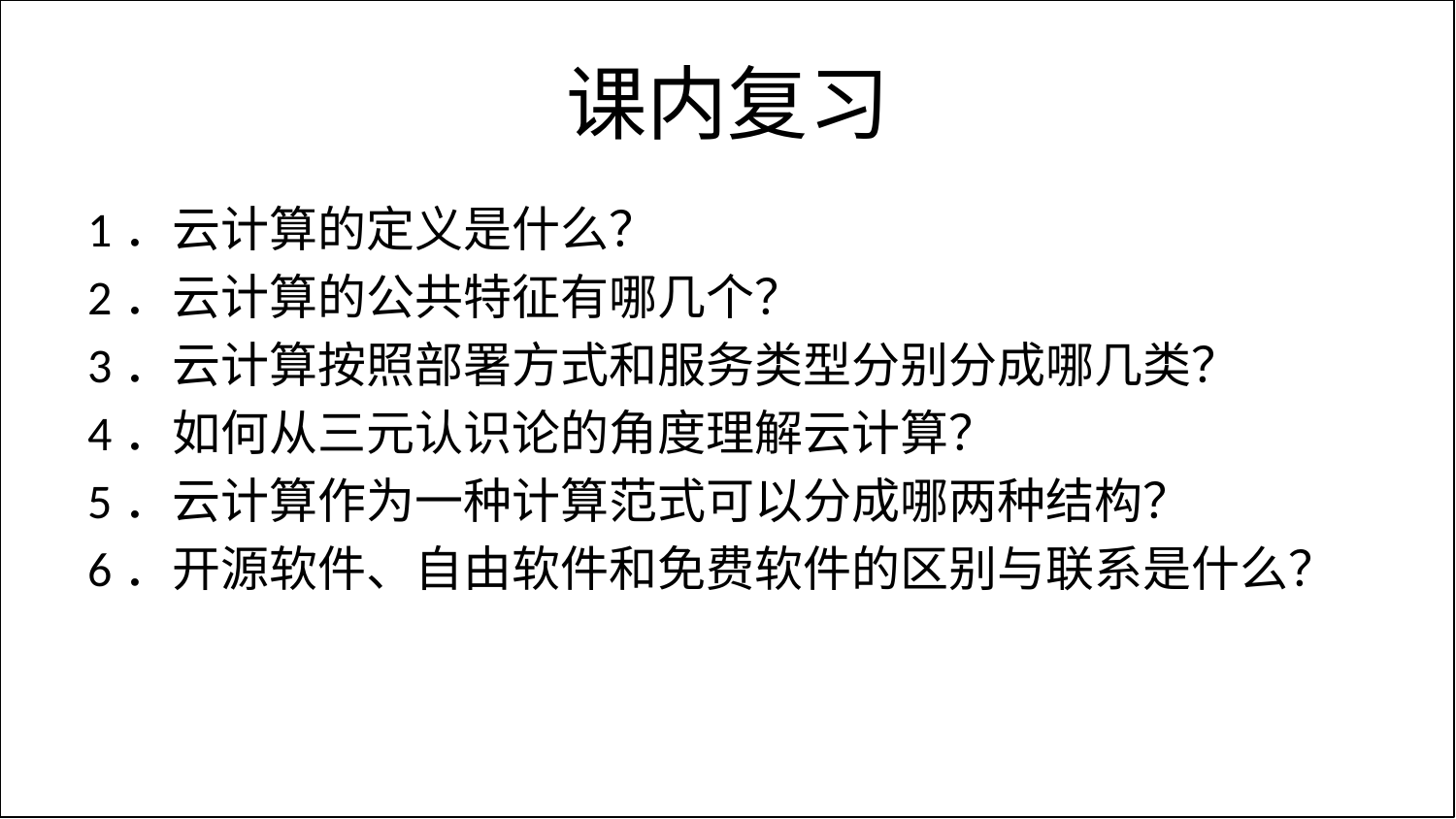

# 课内复习
1．云计算的定义是什么？
2．云计算的公共特征有哪几个？
3．云计算按照部署方式和服务类型分别分成哪几类？
4．如何从三元认识论的角度理解云计算？
5．云计算作为一种计算范式可以分成哪两种结构？
6．开源软件、自由软件和免费软件的区别与联系是什么？